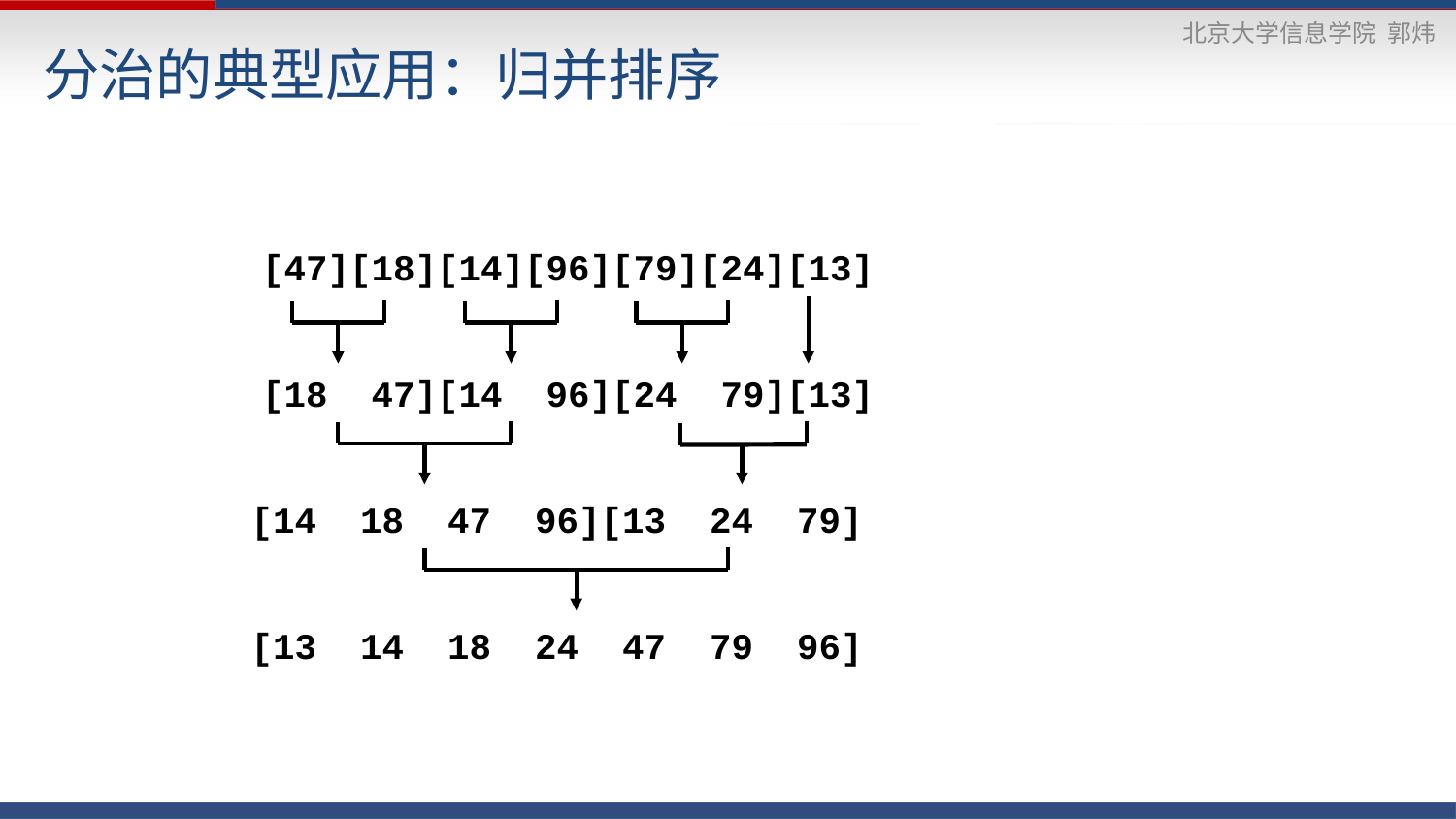

# 分治的典型应用：归并排序
[47][18][14][96][79][24][13]
[18  47][14  96][24  79][13]
[14  18  47  96][13  24  79]
[13  14  18  24  47  79  96]